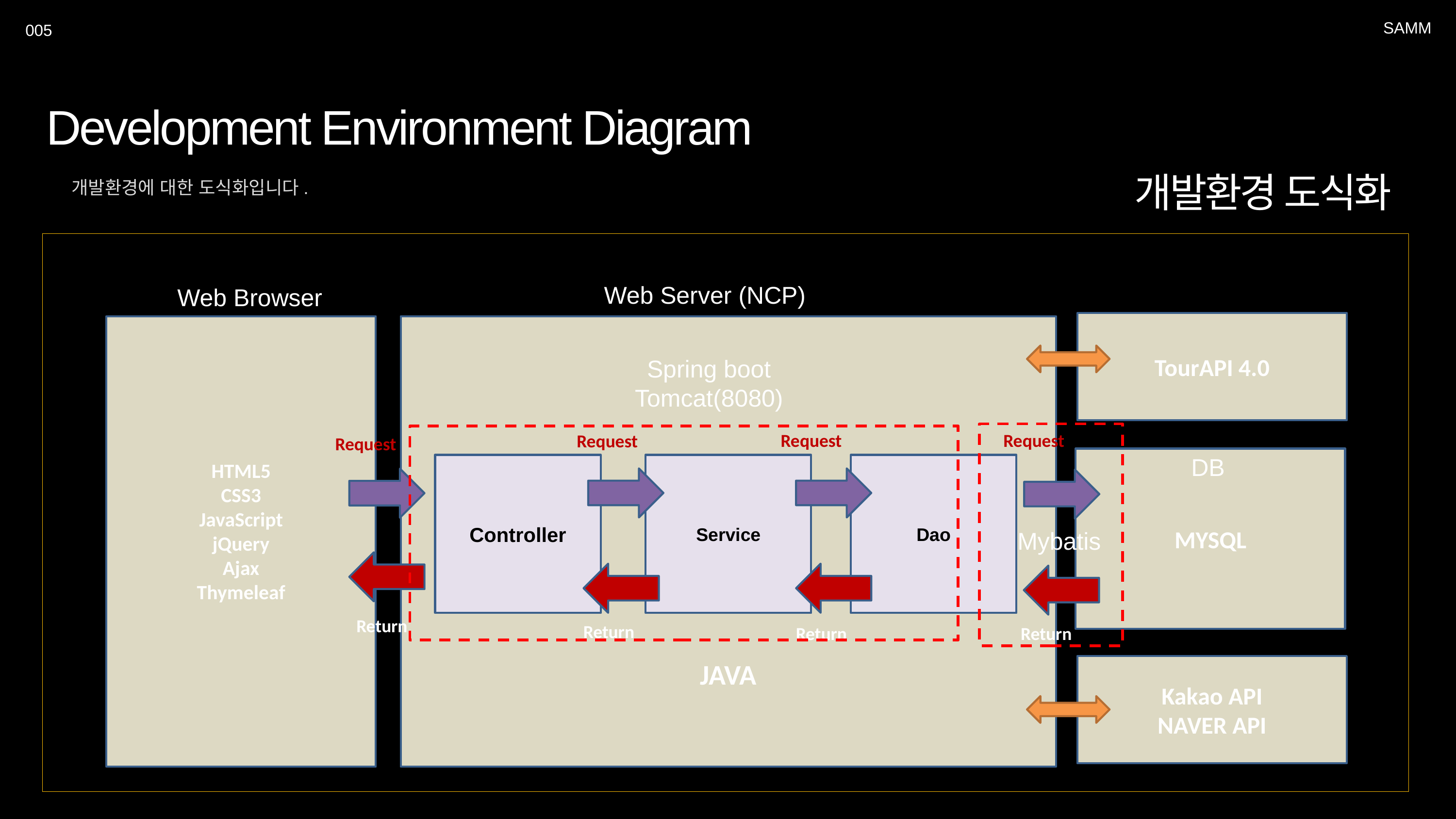

SAMM
005
Development Environment Diagram
개발환경 도식화
개발환경에 대한 도식화입니다.

Web Server (NCP)
Web Browser
HTML5
CSS3
JavaScript
jQuery
Ajax
Thymeleaf

JAVA
Spring boot
Tomcat(8080)

Request
Request

Request
Request
MYSQL
DB
Service
Dao
Controller

Mybatis

Return
Return
Return
Return
TourAPI 4.0

Kakao API
NAVER API